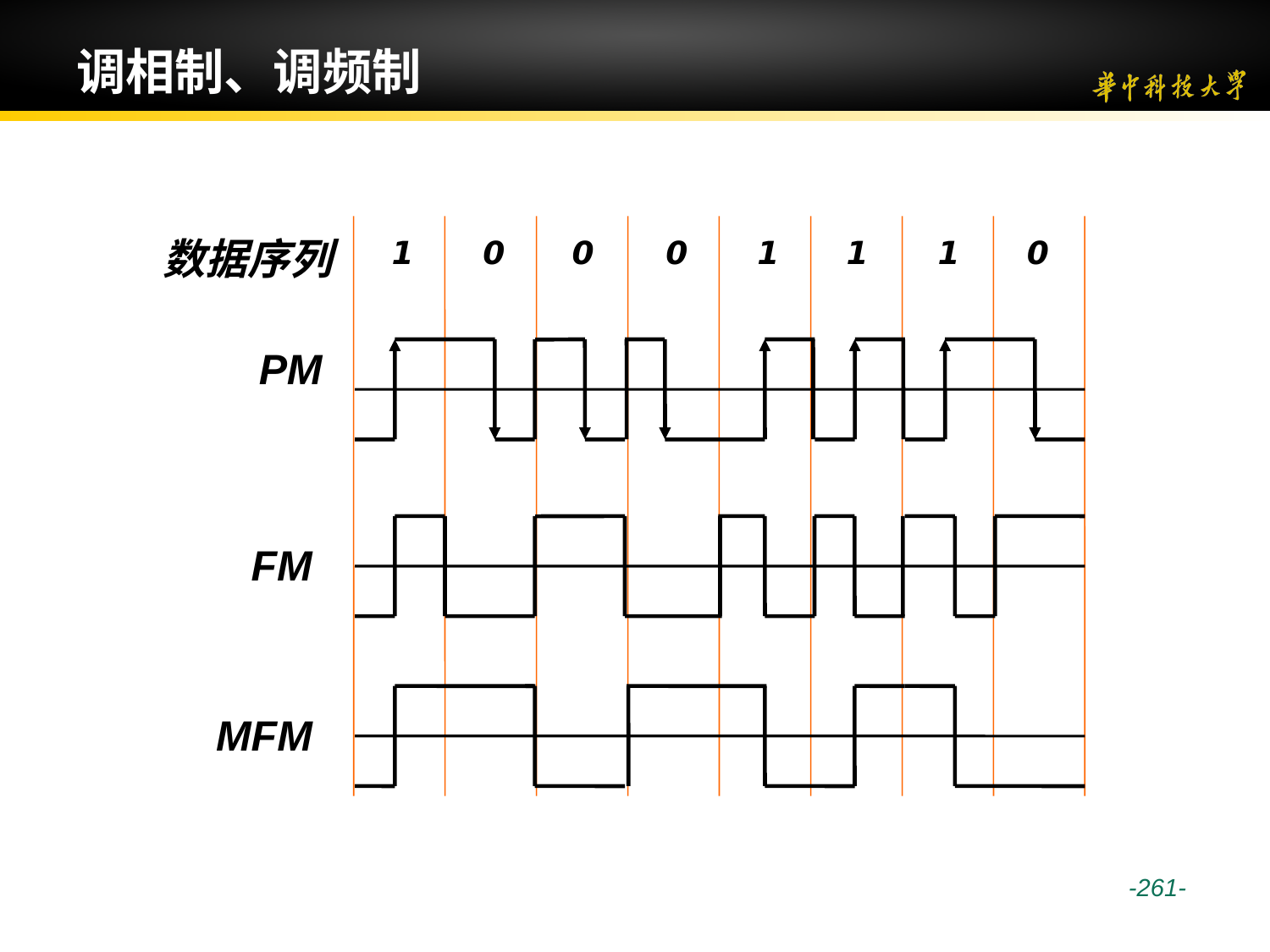

# 调相制、调频制

数据序列
1
0
0
0
1
1
1
0
PM

FM

MFM

 -261-